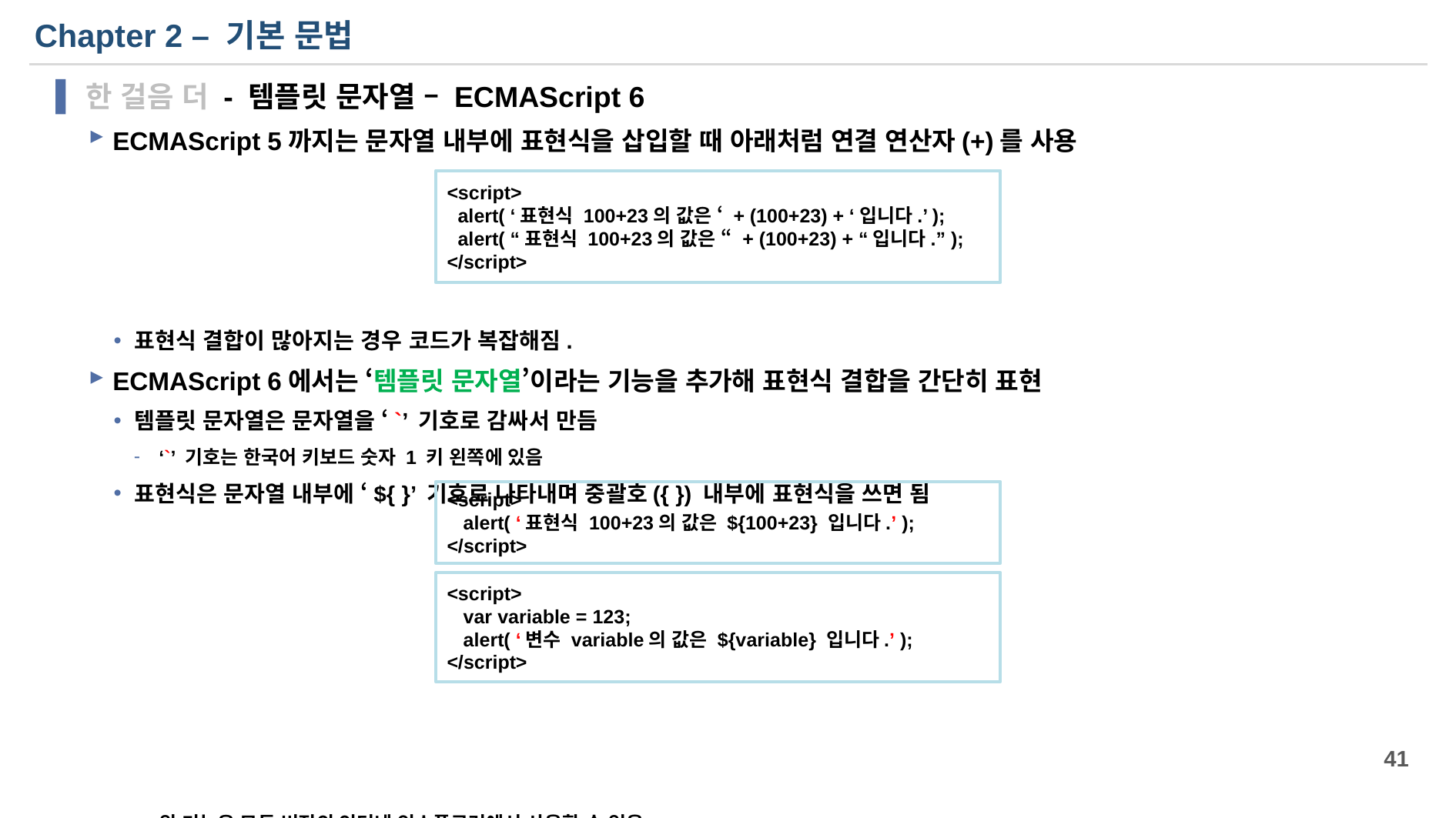

# Chapter 2 – 기본 문법
한 걸음 더 - 템플릿 문자열 – ECMAScript 6
ECMAScript 5까지는 문자열 내부에 표현식을 삽입할 때 아래처럼 연결 연산자(+)를 사용

표현식 결합이 많아지는 경우 코드가 복잡해짐.
ECMAScript 6에서는 ‘템플릿 문자열’이라는 기능을 추가해 표현식 결합을 간단히 표현
템플릿 문자열은 문자열을 ‘`’ 기호로 감싸서 만듬
‘`’ 기호는 한국어 키보드 숫자 1 키 왼쪽에 있음
표현식은 문자열 내부에 ‘${ }’ 기호로 나타내며 중괄호({ }) 내부에 표현식을 쓰면 됨

위 기능은 모든 버전의 인터넷 익스플로러에서 사용할 수 없음

<script>
  alert( ‘표현식 100+23의 값은 ‘ + (100+23) + ‘입니다.’ );
  alert( “표현식 100+23의 값은 “ + (100+23) + “입니다.” );
</script>
<script>
   alert( ‘표현식 100+23의 값은 ${100+23} 입니다.’ );
</script>
<script>
   var variable = 123;
   alert( ‘변수 variable의 값은 ${variable} 입니다.’ );
</script>
41